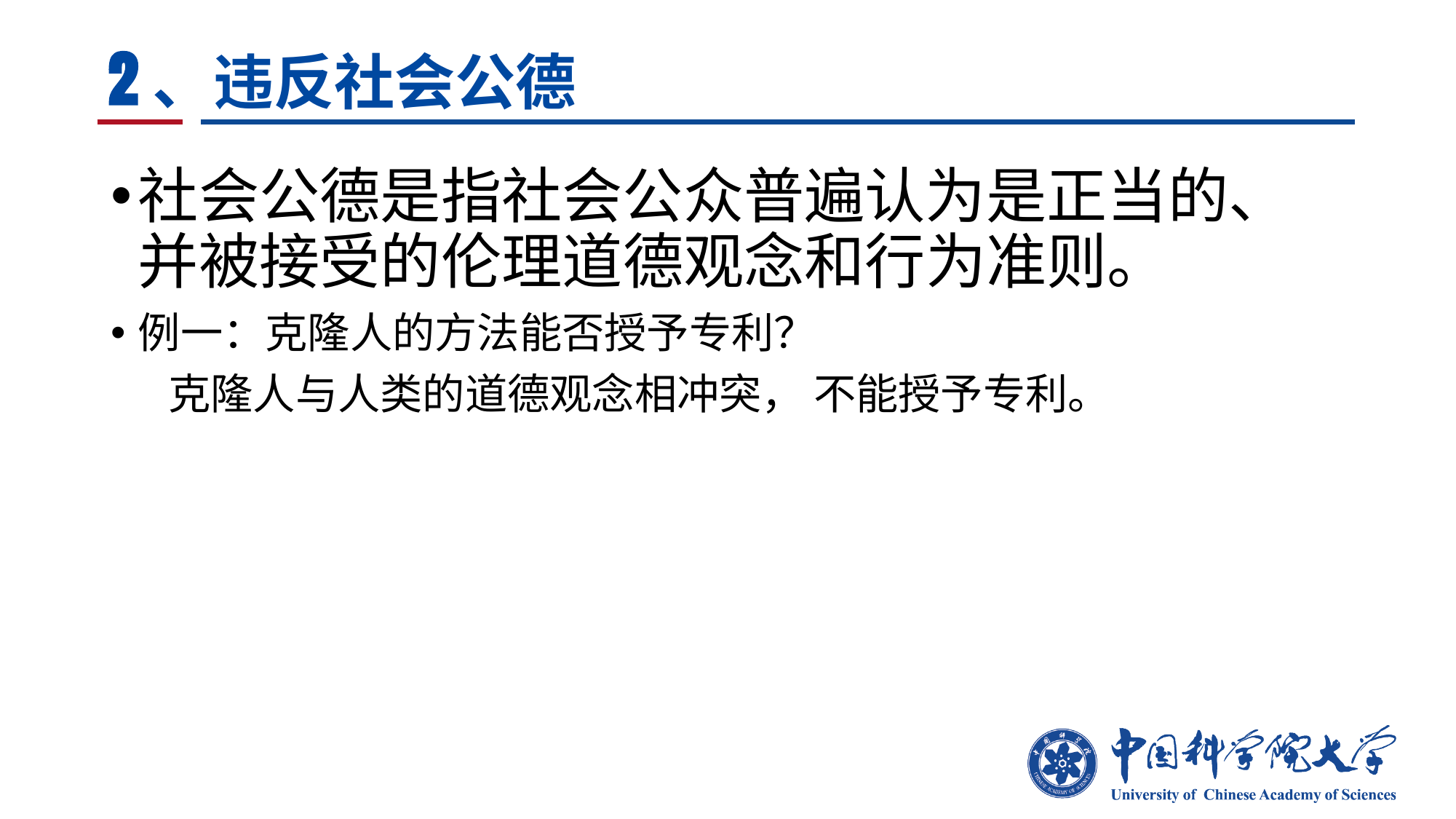

# 2、违反社会公德
社会公德是指社会公众普遍认为是正当的、并被接受的伦理道德观念和行为准则。
例一：克隆人的方法能否授予专利？
     克隆人与人类的道德观念相冲突， 不能授予专利。
18